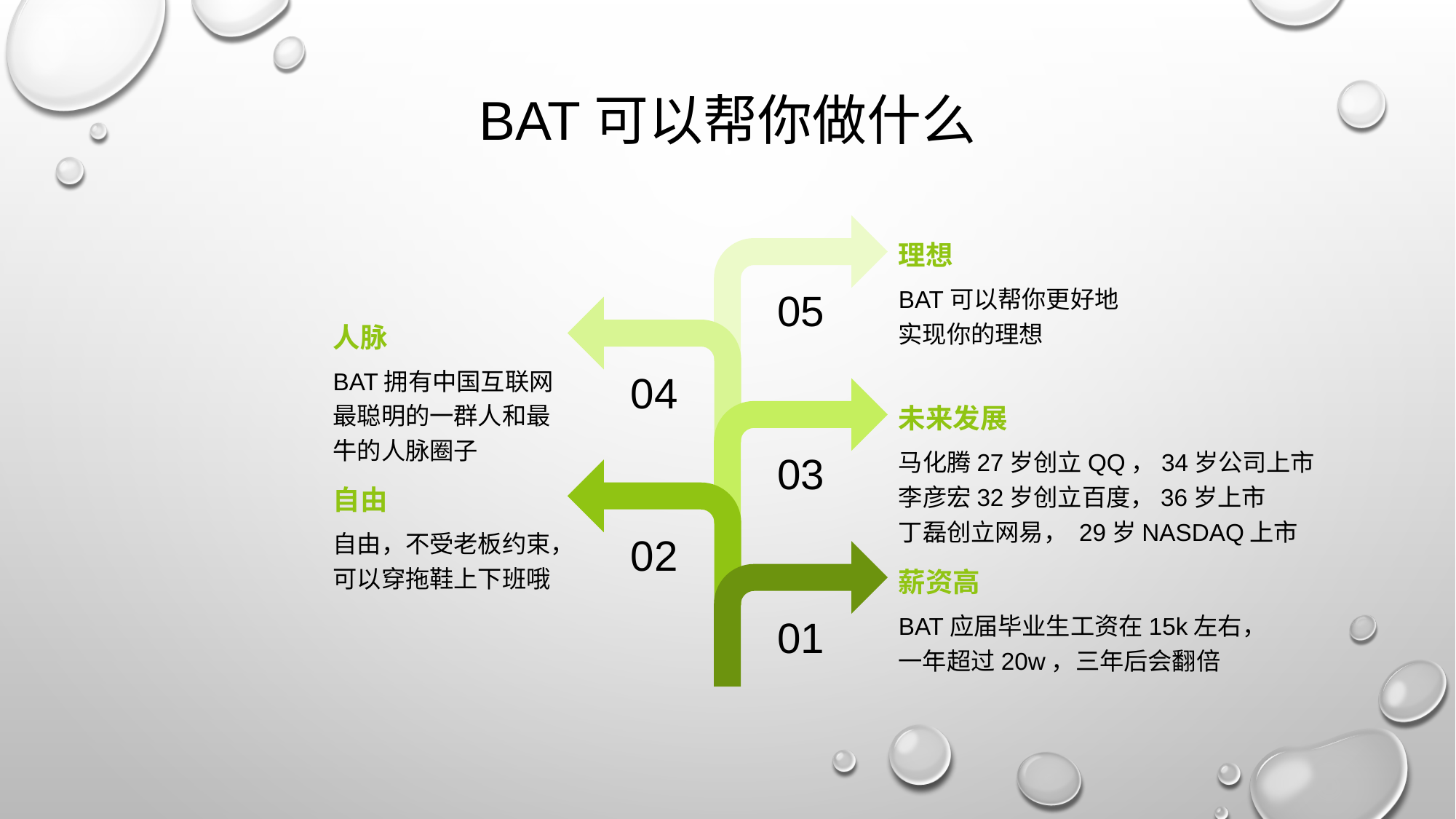

BAT可以帮你做什么

理想
BAT可以帮你更好地实现你的理想
05

人脉
BAT拥有中国互联网最聪明的一群人和最牛的人脉圈子
04

未来发展
马化腾27岁创立QQ，34岁公司上市
李彦宏32岁创立百度，36岁上市
丁磊创立网易， 29岁NASDAQ上市
03

自由
自由，不受老板约束，可以穿拖鞋上下班哦
02

薪资高
BAT应届毕业生工资在15k左右，一年超过20w，三年后会翻倍
01